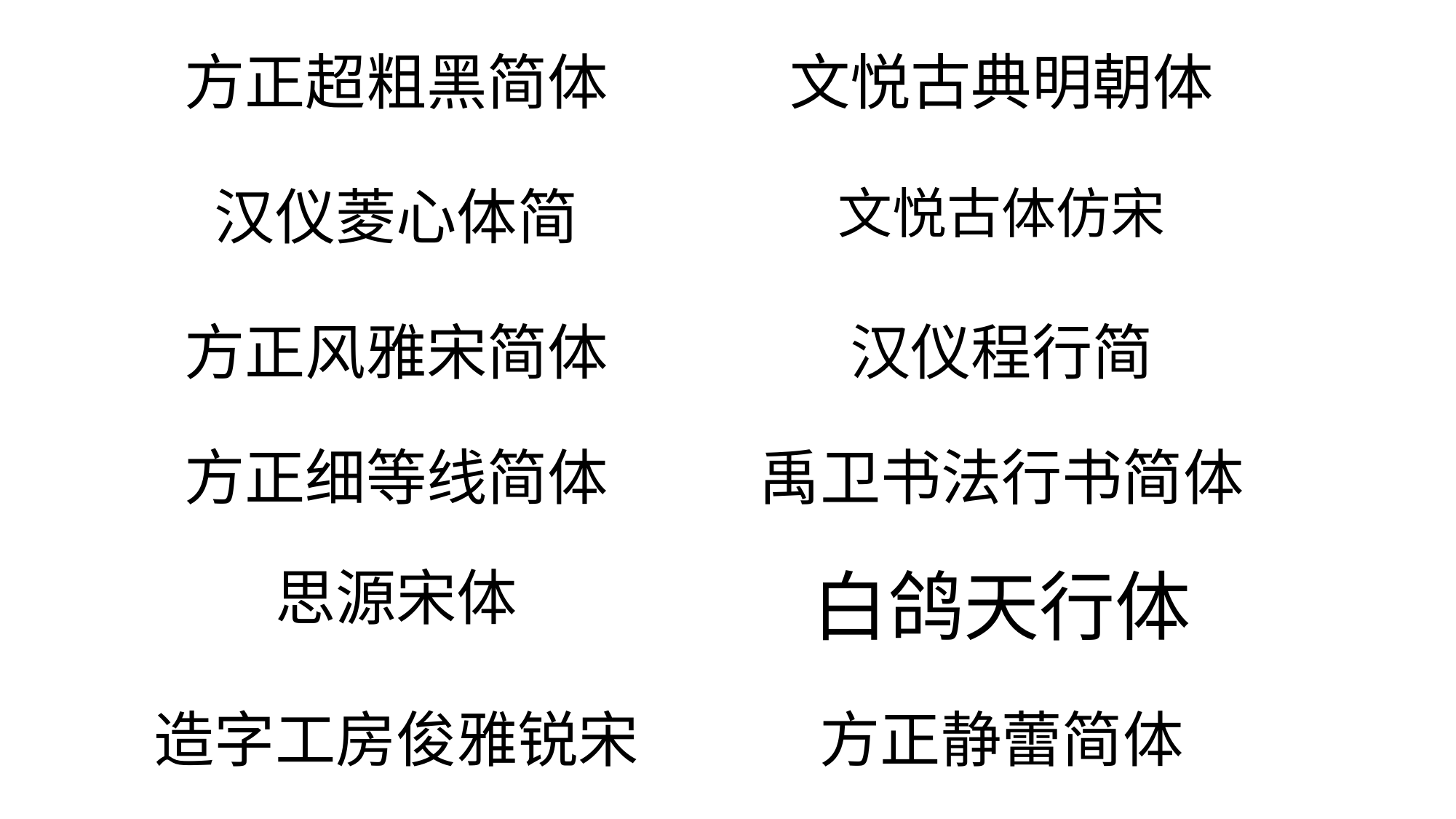

方正超粗黑简体
文悦古典明朝体
汉仪菱心体简
文悦古体仿宋
方正风雅宋简体
汉仪程行简
方正细等线简体
禹卫书法行书简体
思源宋体
白鸽天行体
造字工房俊雅锐宋
方正静蕾简体